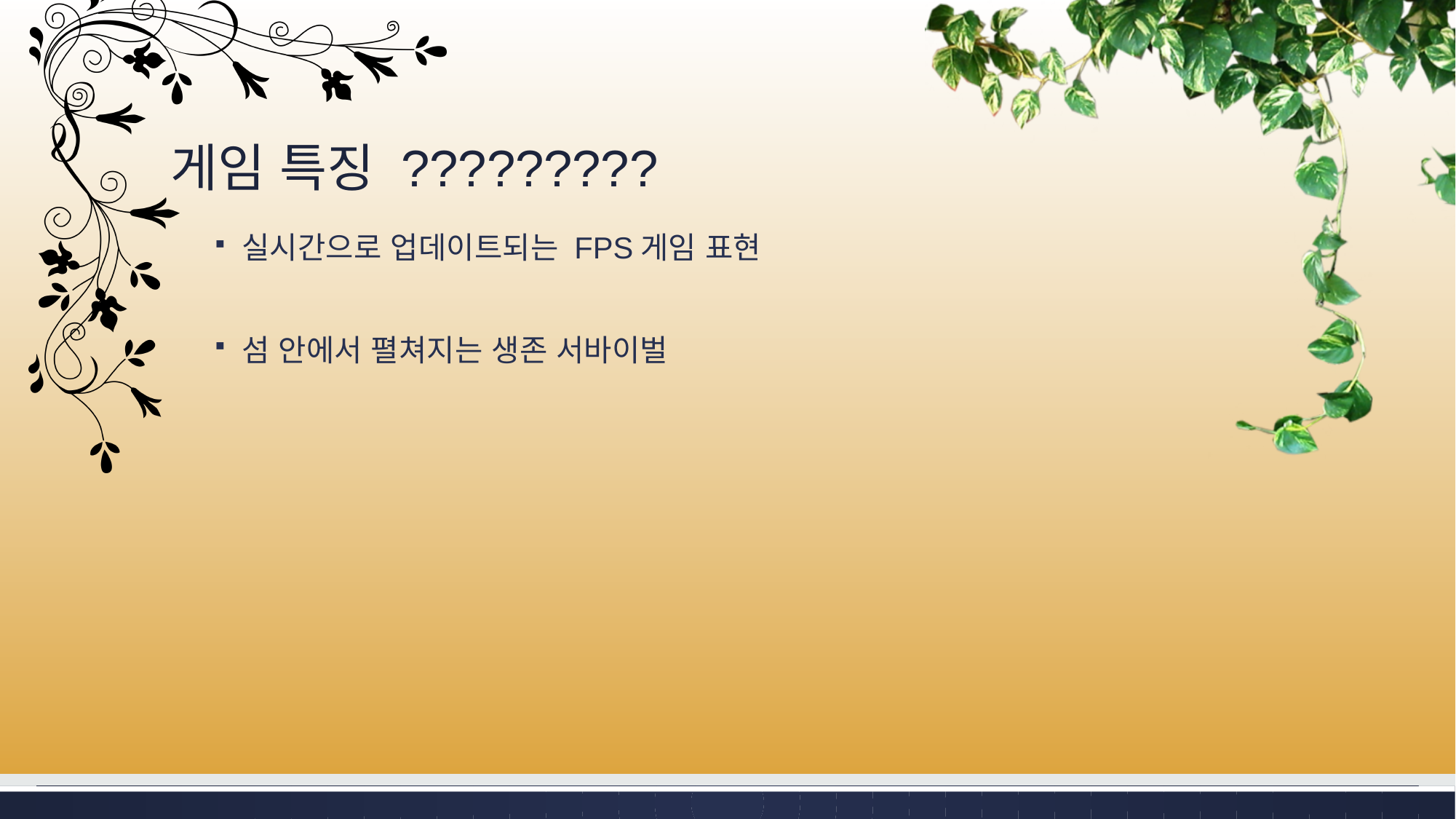

# 게임 특징 ?????????
실시간으로 업데이트되는 FPS게임 표현

섬 안에서 펼쳐지는 생존 서바이벌